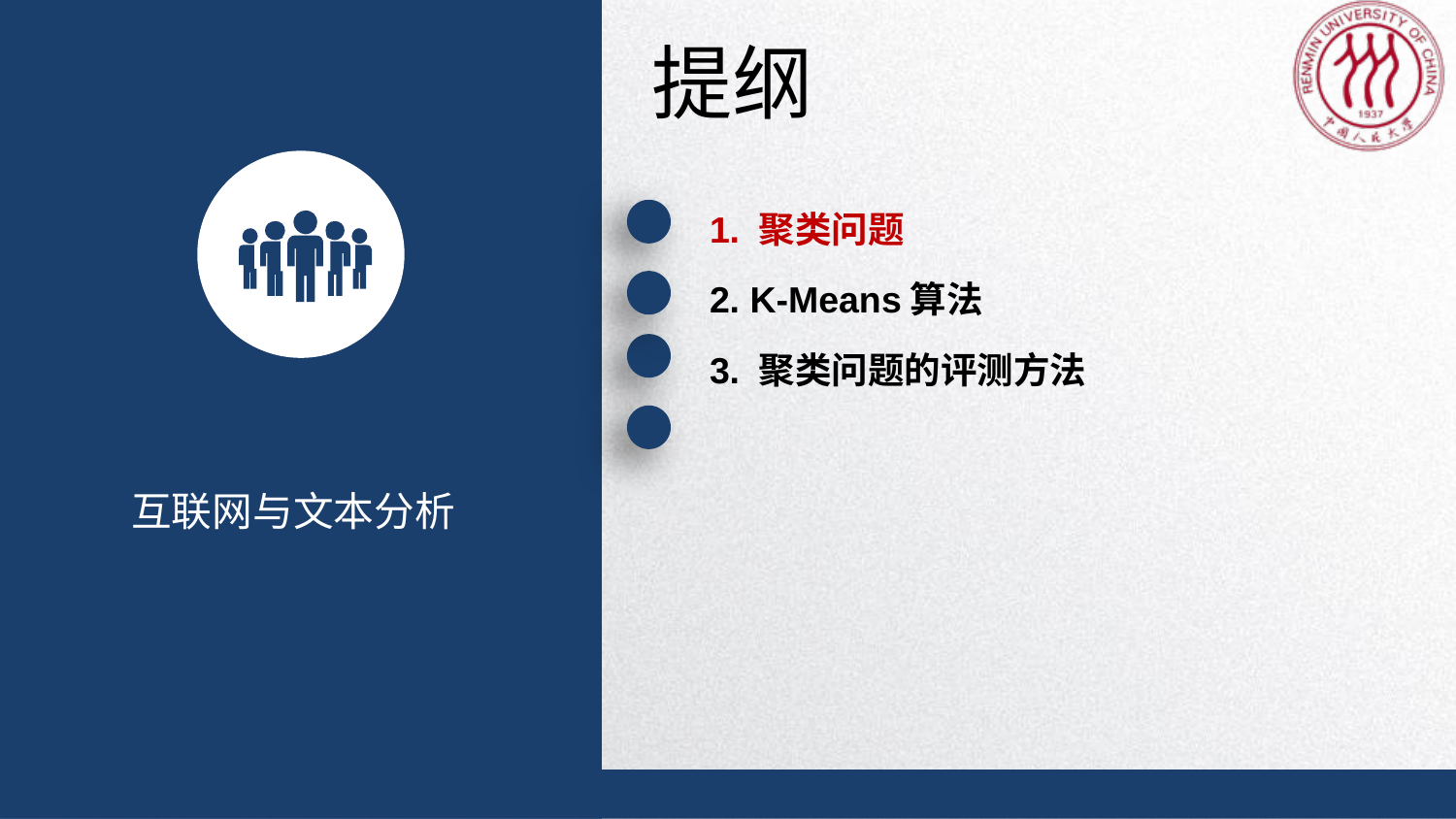

提纲

1. 聚类问题
2. K-Means算法
3. 聚类问题的评测方法

互联网与文本分析